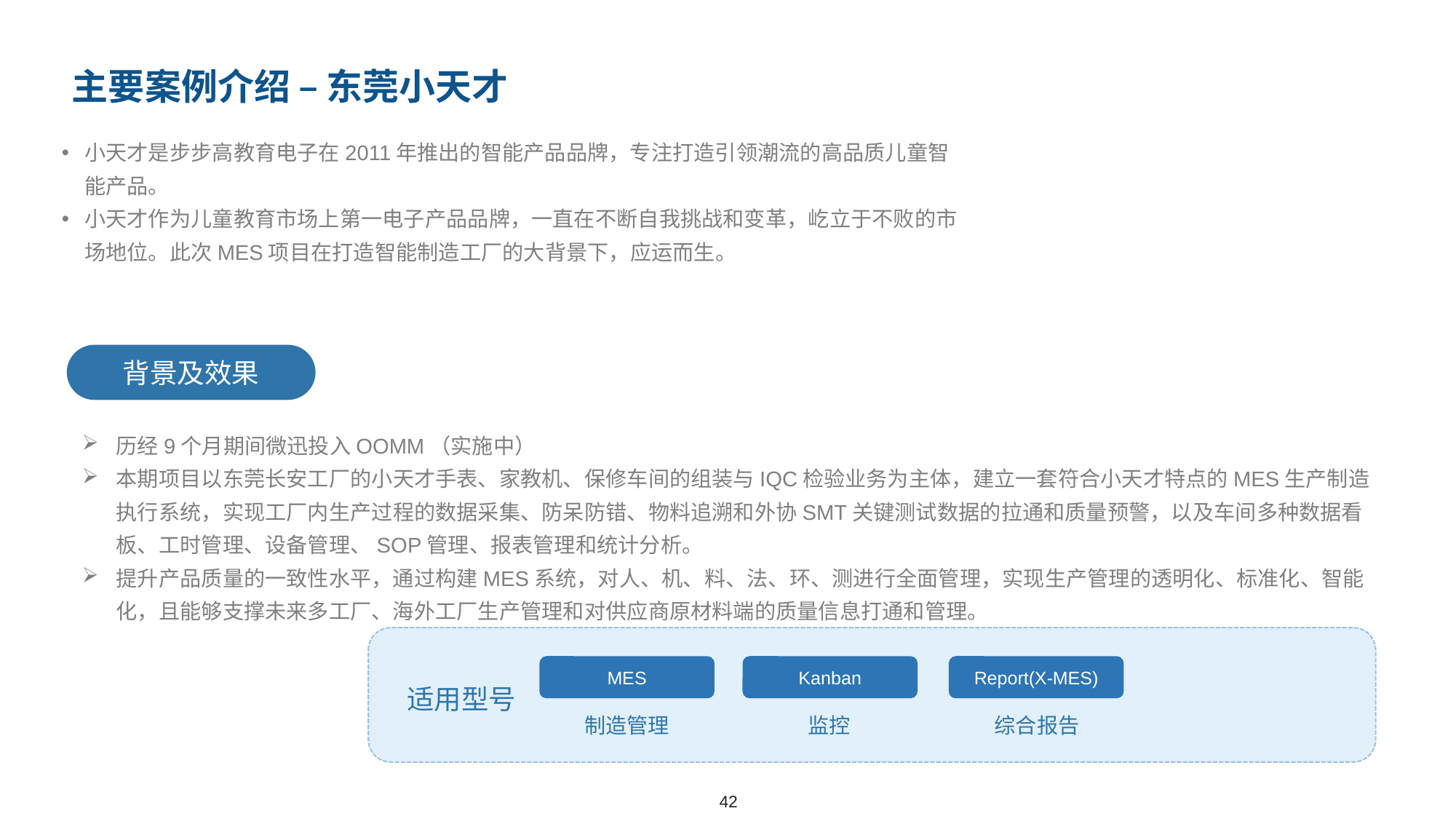

主要案例介绍 – 东莞小天才
小天才是步步高教育电子在2011年推出的智能产品品牌，专注打造引领潮流的高品质儿童智能产品。
小天才作为儿童教育市场上第一电子产品品牌，一直在不断自我挑战和变革，屹立于不败的市场地位。此次MES项目在打造智能制造工厂的大背景下，应运而生。
背景及效果
历经9个月期间微迅投入OOMM（实施中）
本期项目以东莞长安工厂的小天才手表、家教机、保修车间的组装与IQC检验业务为主体，建立一套符合小天才特点的MES生产制造执行系统，实现工厂内生产过程的数据采集、防呆防错、物料追溯和外协SMT关键测试数据的拉通和质量预警，以及车间多种数据看板、工时管理、设备管理、SOP管理、报表管理和统计分析。
提升产品质量的一致性水平，通过构建MES系统，对人、机、料、法、环、测进行全面管理，实现生产管理的透明化、标准化、智能化，且能够支撑未来多工厂、海外工厂生产管理和对供应商原材料端的质量信息打通和管理。

MES

Kanban

Report(X-MES)
适用型号
制造管理
监控
综合报告